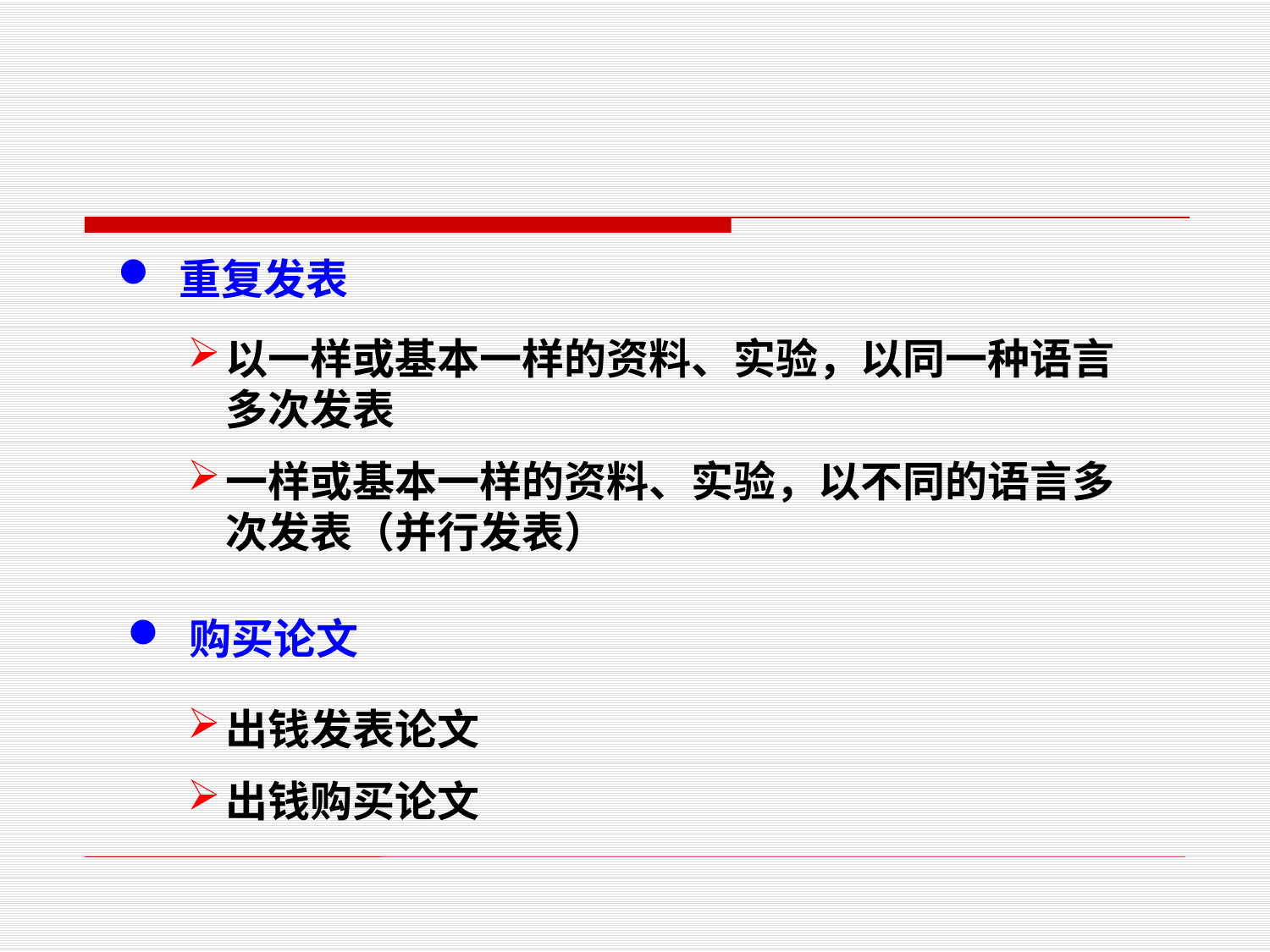

重复发表
以一样或基本一样的资料、实验，以同一种语言多次发表
一样或基本一样的资料、实验，以不同的语言多次发表（并行发表）
 购买论文
出钱发表论文
出钱购买论文